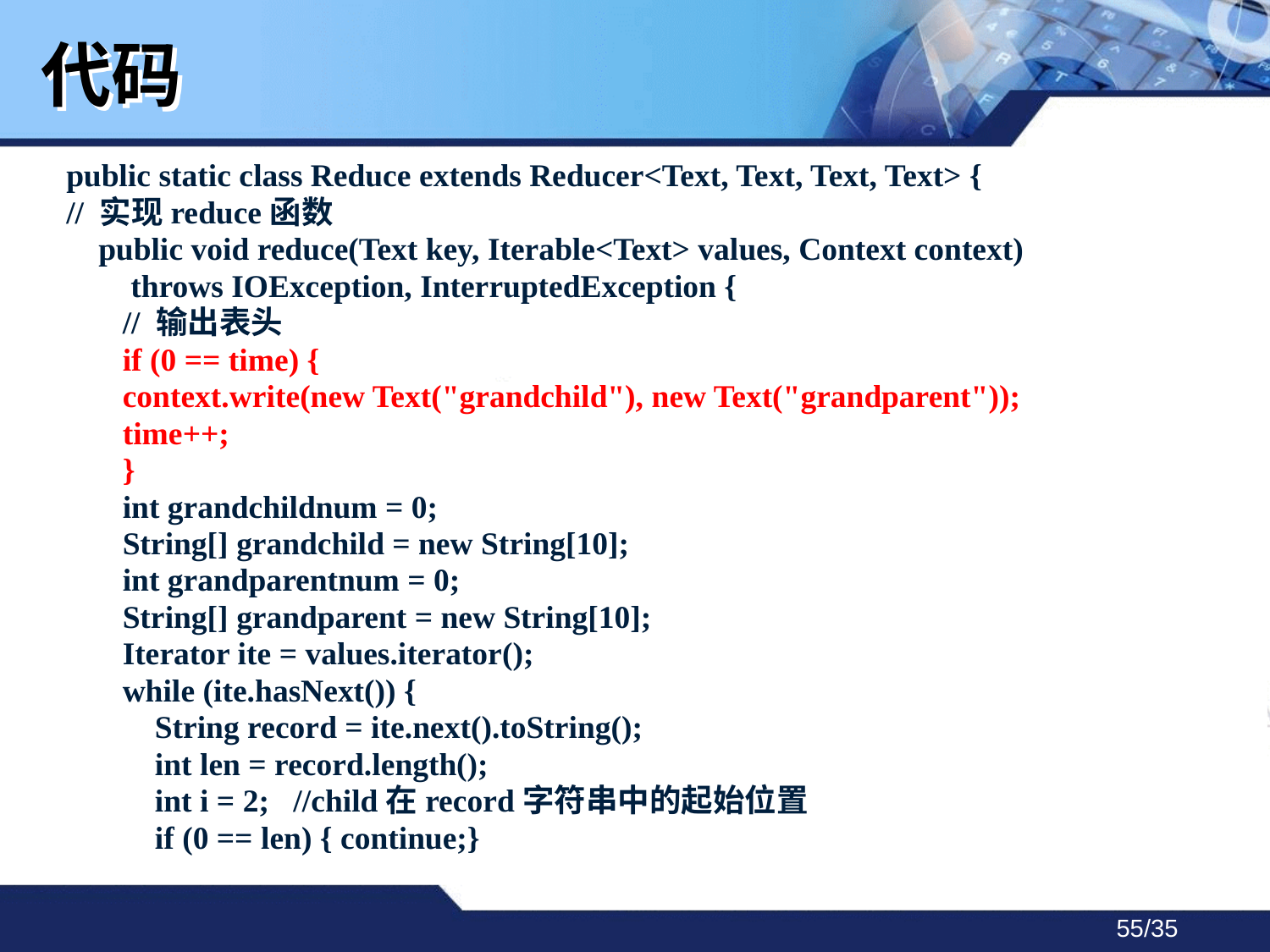

# 代码
public static class Reduce extends Reducer<Text, Text, Text, Text> {
// 实现reduce函数
    public void reduce(Text key, Iterable<Text> values, Context context)
        throws IOException, InterruptedException {
       // 输出表头
       if (0 == time) {
       context.write(new Text("grandchild"), new Text("grandparent"));
       time++;
       }
       int grandchildnum = 0;
       String[] grandchild = new String[10];
       int grandparentnum = 0;
       String[] grandparent = new String[10];
       Iterator ite = values.iterator();
       while (ite.hasNext()) {
           String record = ite.next().toString();
           int len = record.length();
           int i = 2;   //child在record字符串中的起始位置
           if (0 == len) { continue;}
55/35